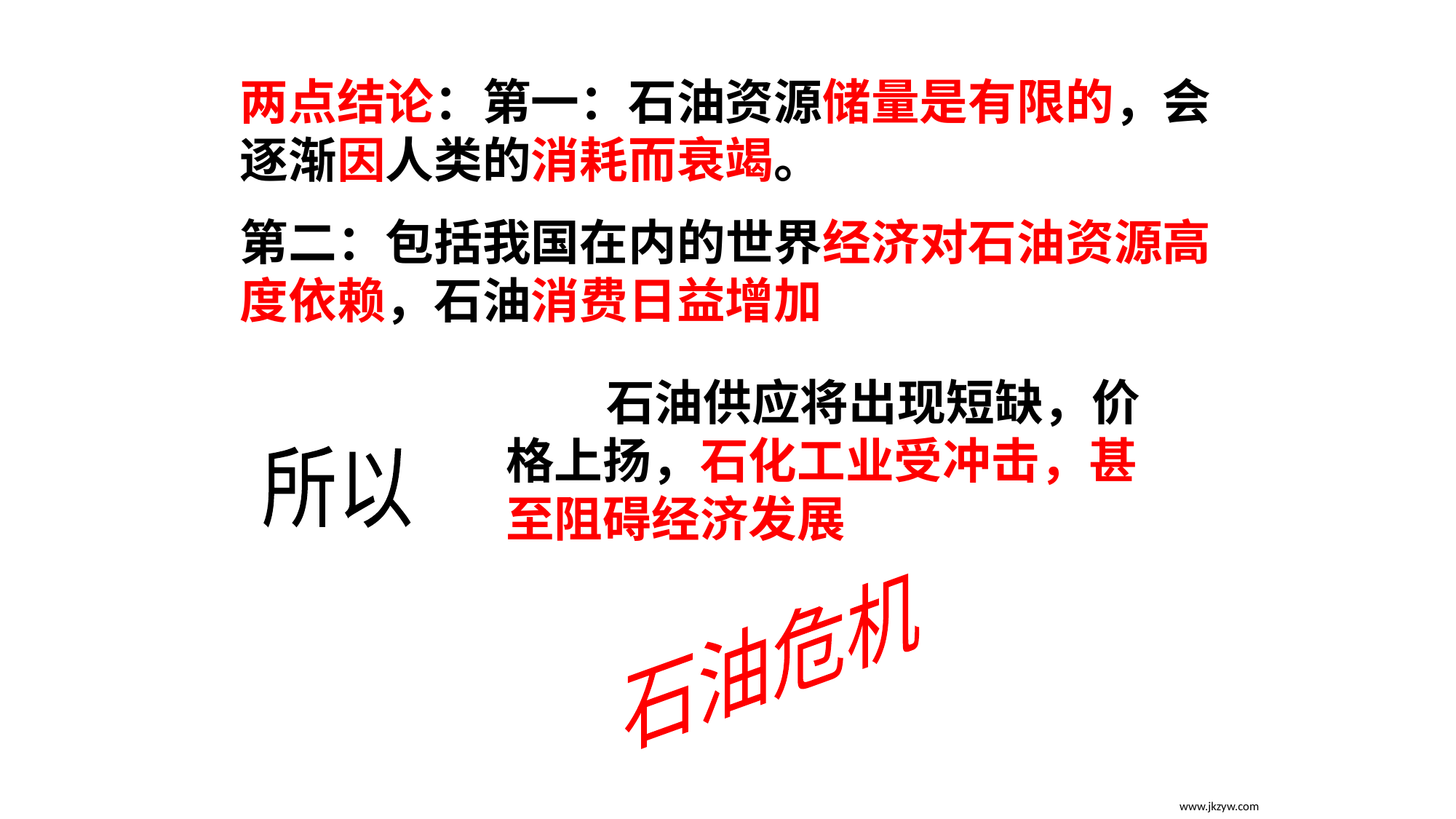

两点结论：第一：石油资源储量是有限的，会逐渐因人类的消耗而衰竭。
第二：包括我国在内的世界经济对石油资源高度依赖，石油消费日益增加
        石油供应将出现短缺，价格上扬，石化工业受冲击，甚至阻碍经济发展
所以
石油危机
www.jkzyw.com